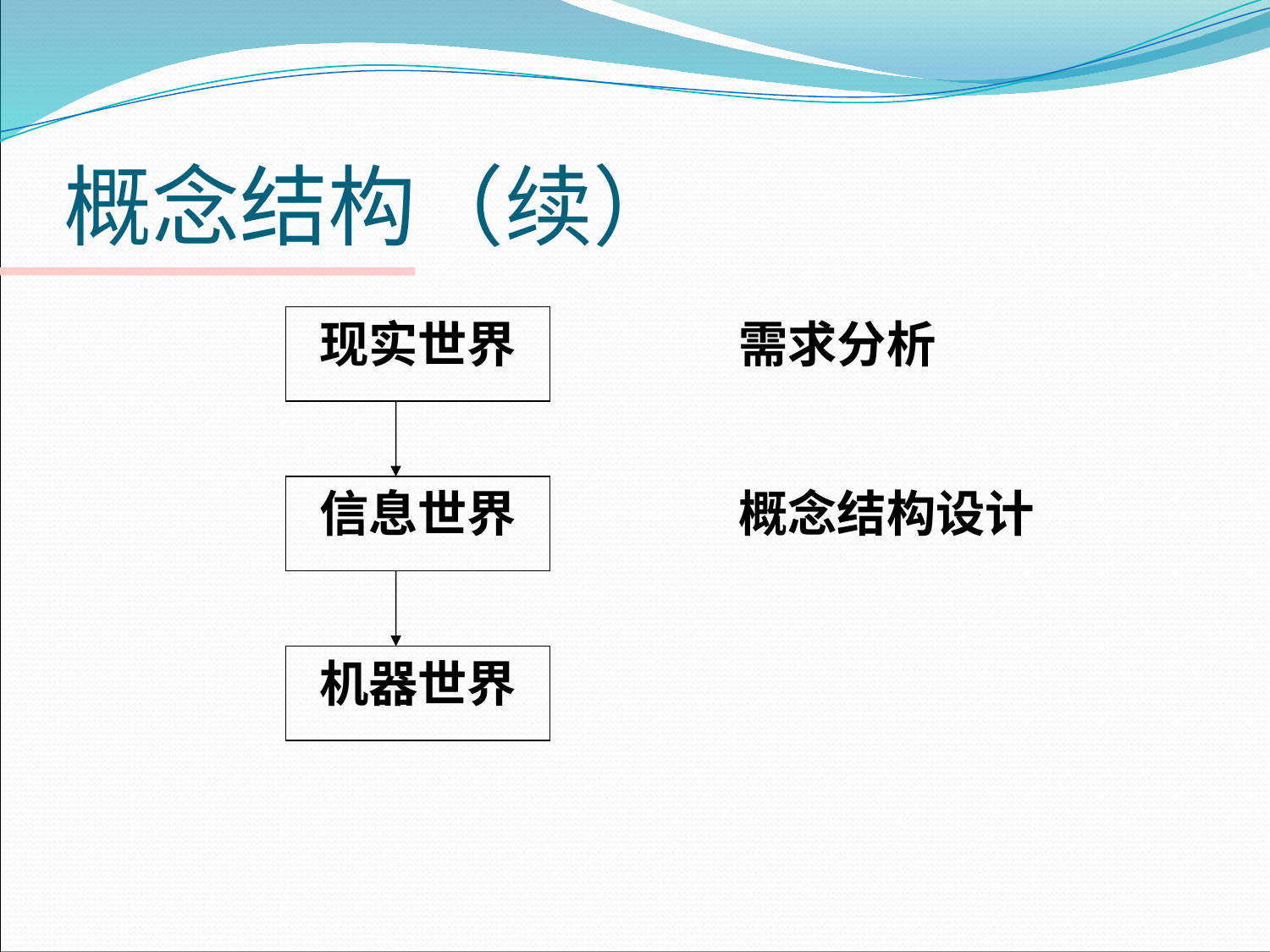

# 概念结构（续）
现实世界
需求分析

信息世界
概念结构设计

机器世界

697